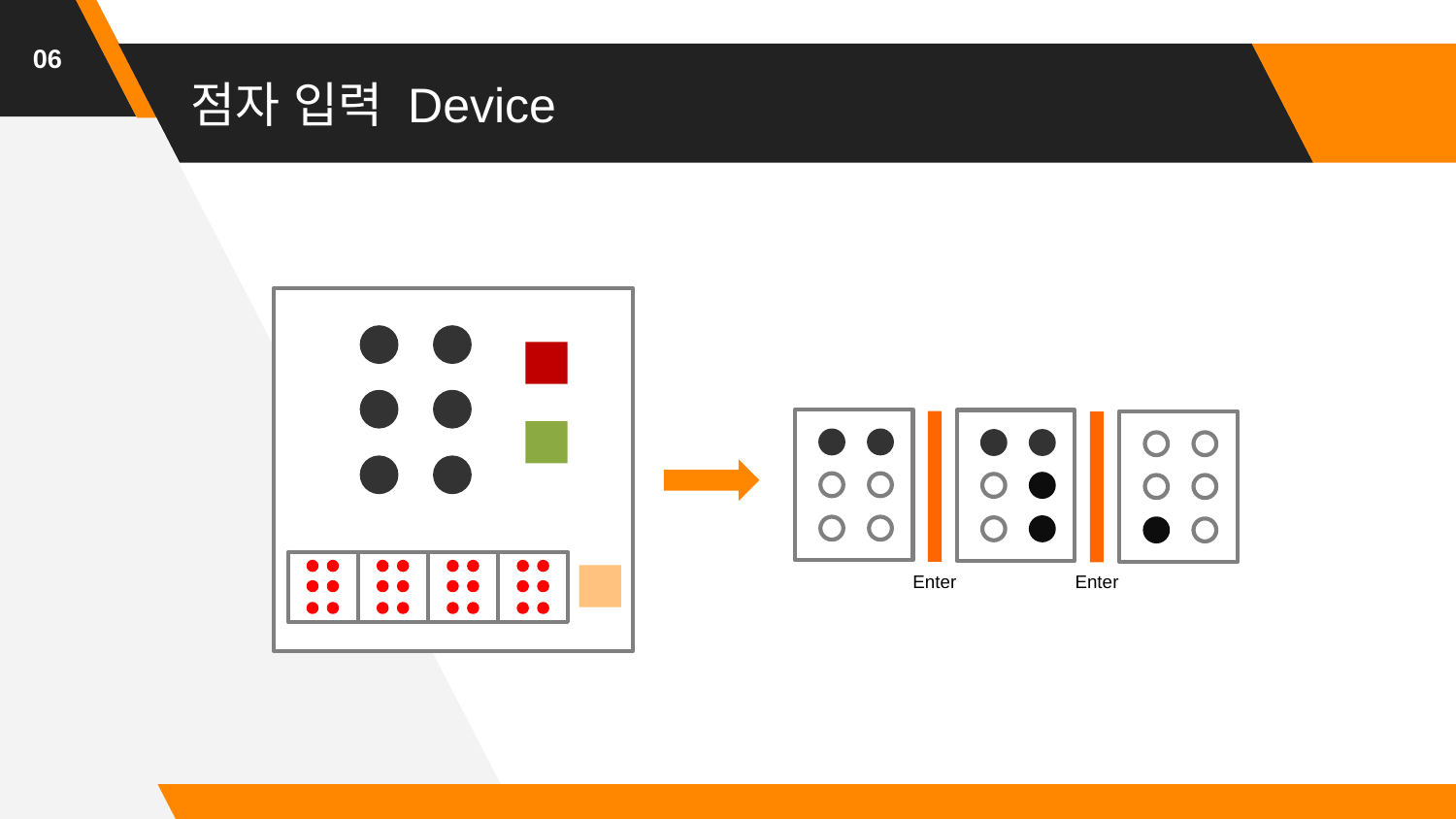

06
# 점자 입력 Device

Enter
Enter